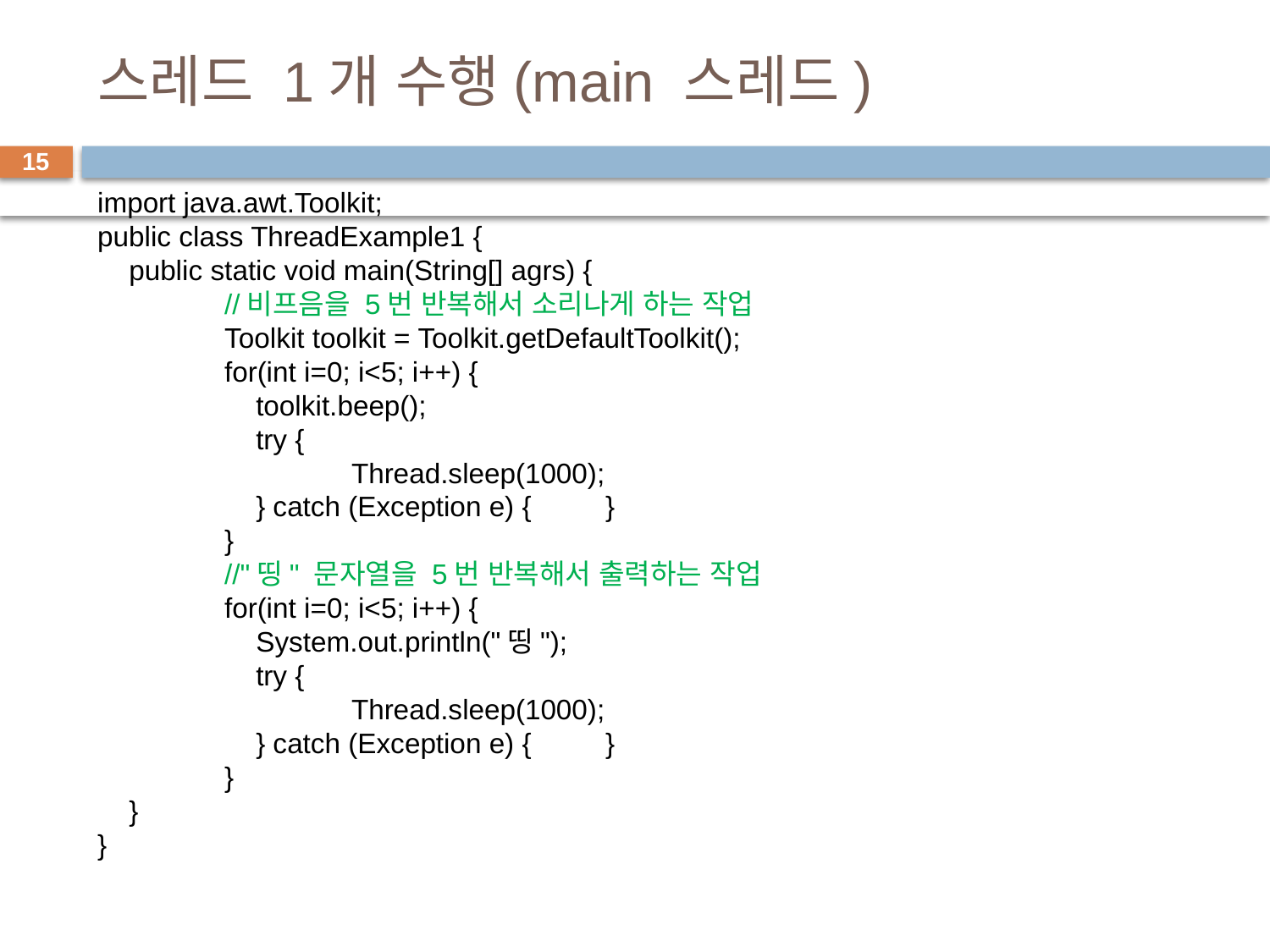

# 스레드 1개 수행(main 스레드)
15
import java.awt.Toolkit;
public class ThreadExample1 {
    public static void main(String[] agrs) {
	//비프음을 5번 반복해서 소리나게 하는 작업
	Toolkit toolkit = Toolkit.getDefaultToolkit();
	for(int i=0; i<5; i++) {
	    toolkit.beep();
	    try {
		Thread.sleep(1000);
	    } catch (Exception e) {	}
	}
	//"띵" 문자열을 5번 반복해서 출력하는 작업
	for(int i=0; i<5; i++) {
	    System.out.println("띵");
	    try {
		Thread.sleep(1000);
	    } catch (Exception e) {	}
	}
    }
}